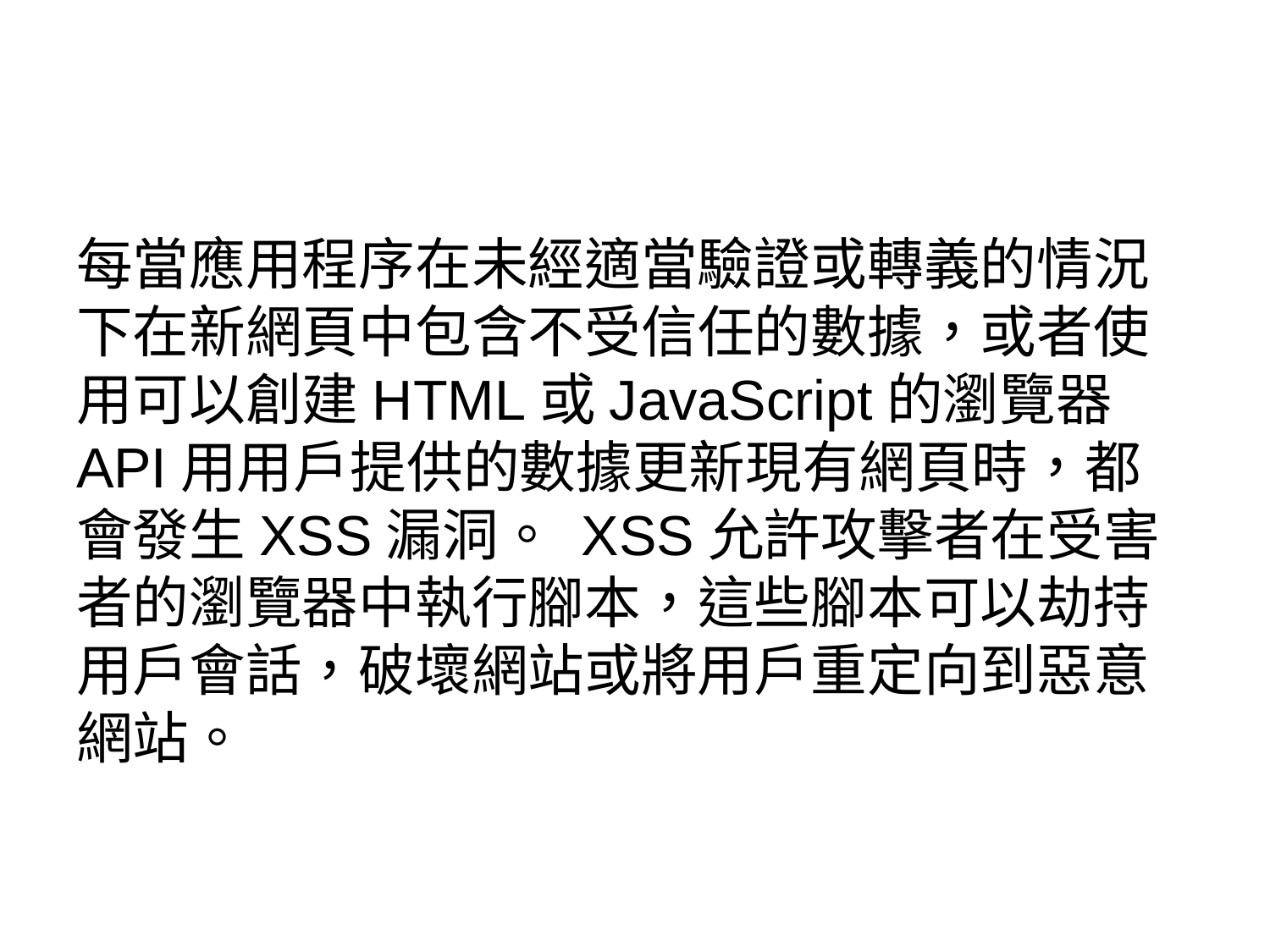

#
每當應用程序在未經適當驗證或轉義的情況下在新網頁中包含不受信任的數據，或者使用可以創建HTML或JavaScript的瀏覽器API用用戶提供的數據更新現有網頁時，都會發生XSS漏洞。 XSS允許攻擊者在受害者的瀏覽器中執行腳本，這些腳本可以劫持用戶會話，破壞網站或將用戶重定向到惡意網站。